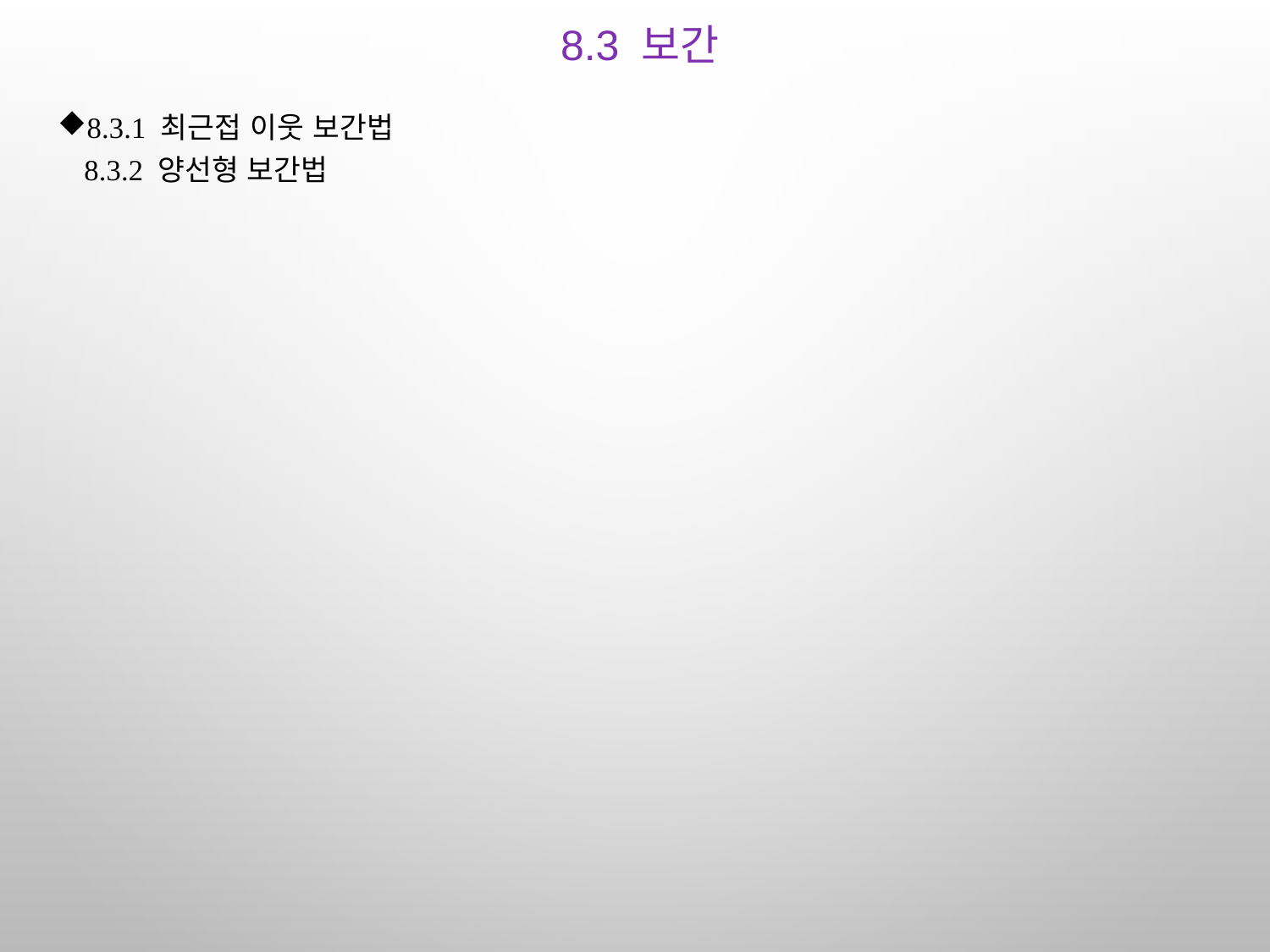

# 8.3 보간
8.3.1 최근접 이웃 보간법
8.3.2 양선형 보간법